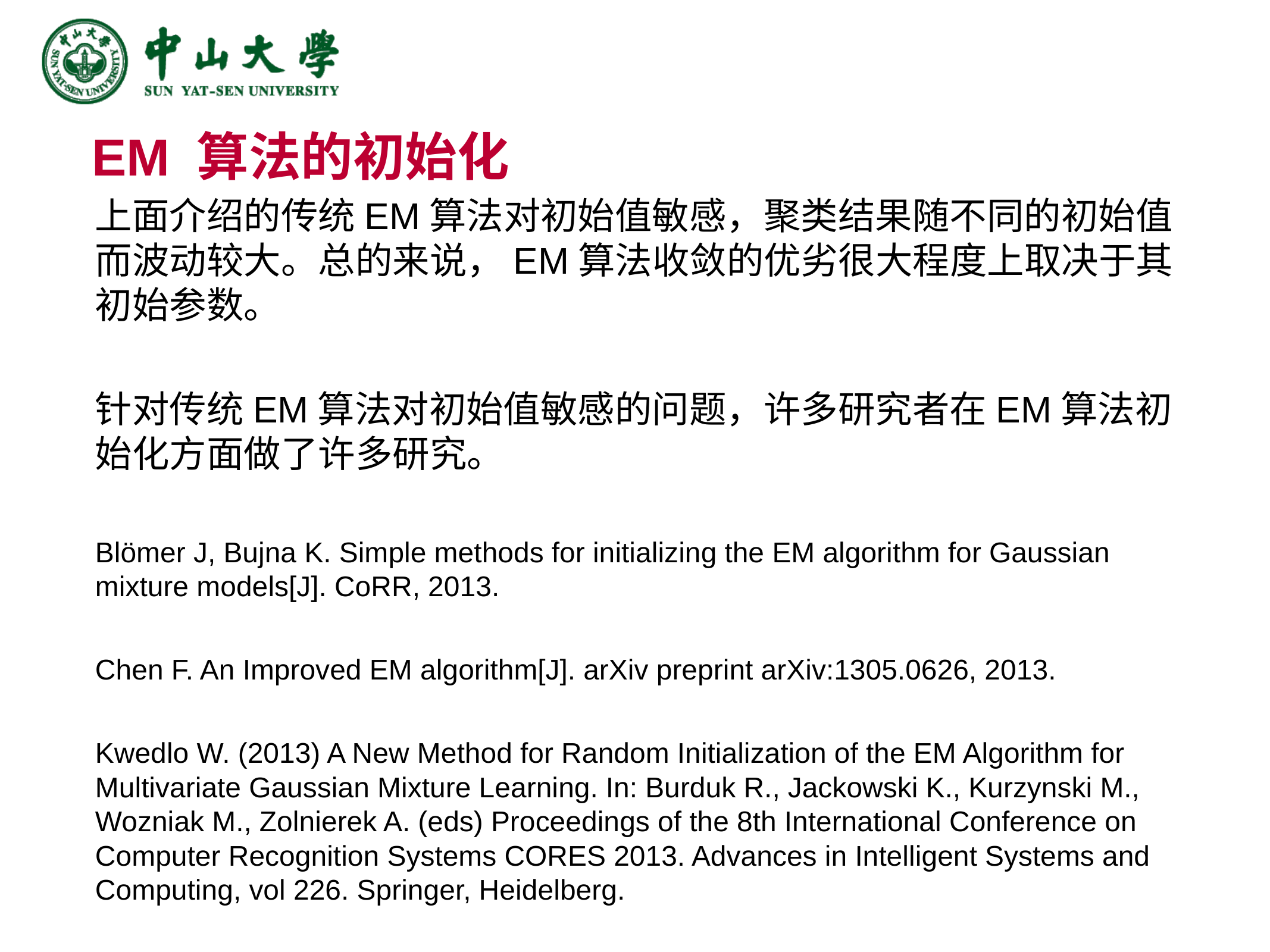

# EM 算法的初始化
上面介绍的传统EM算法对初始值敏感，聚类结果随不同的初始值而波动较大。总的来说，EM算法收敛的优劣很大程度上取决于其初始参数。

针对传统EM算法对初始值敏感的问题，许多研究者在EM算法初始化方面做了许多研究。

Blömer J, Bujna K. Simple methods for initializing the EM algorithm for Gaussian mixture models[J]. CoRR, 2013.

Chen F. An Improved EM algorithm[J]. arXiv preprint arXiv:1305.0626, 2013.

Kwedlo W. (2013) A New Method for Random Initialization of the EM Algorithm for Multivariate Gaussian Mixture Learning. In: Burduk R., Jackowski K., Kurzynski M., Wozniak M., Zolnierek A. (eds) Proceedings of the 8th International Conference on Computer Recognition Systems CORES 2013. Advances in Intelligent Systems and Computing, vol 226. Springer, Heidelberg.